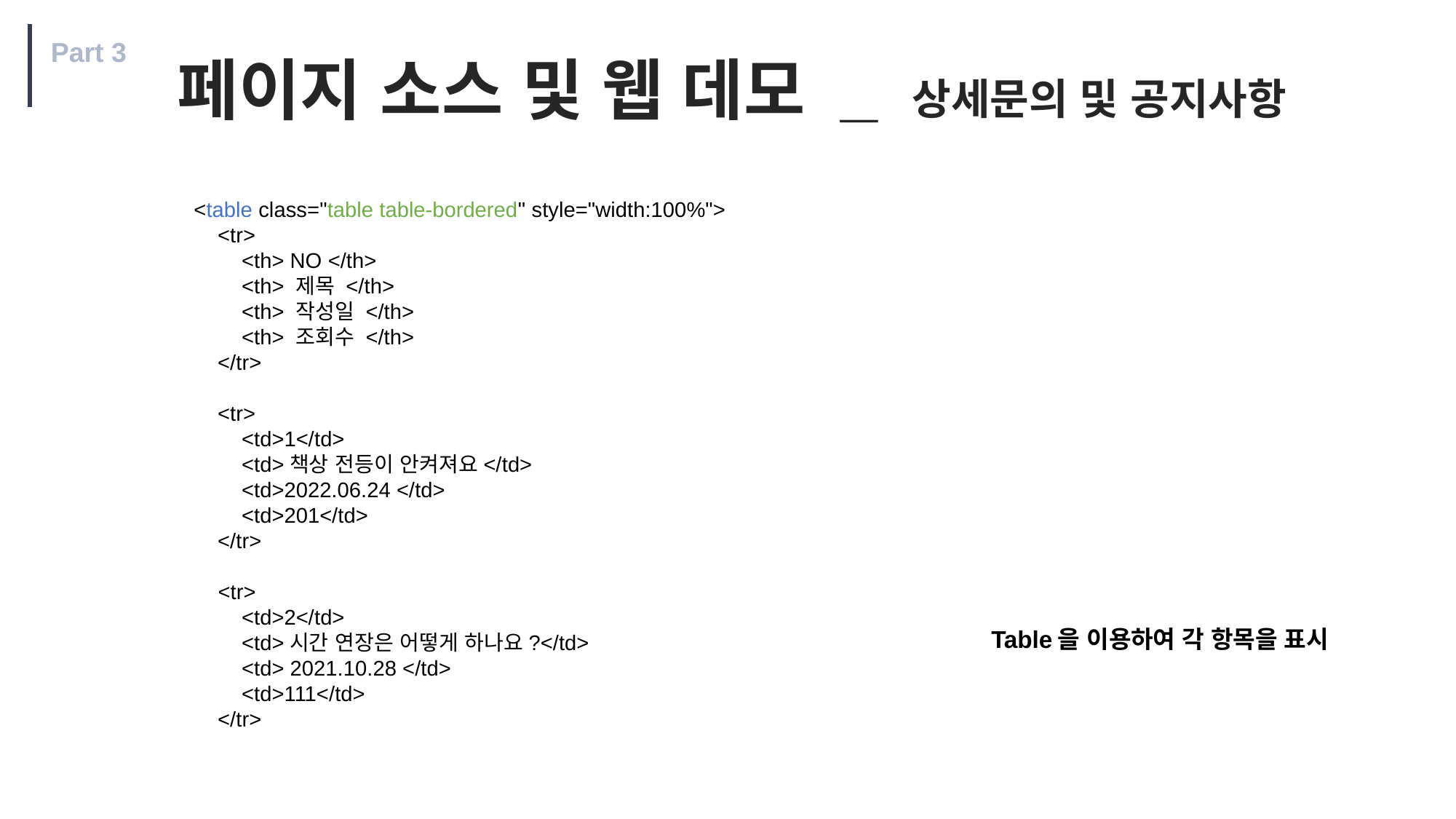

Part 3
페이지 소스 및 웹 데모 _ 상세문의 및 공지사항
            <table class="table table-bordered" style="width:100%">
                <tr>
                    <th> NO </th>
                    <th> 제목 </th>
                    <th> 작성일 </th>
                    <th> 조회수 </th>
                </tr>
                <tr>
                    <td>1</td>
                    <td>책상 전등이 안켜져요</td>
                    <td>2022.06.24 </td>
                    <td>201</td>
                </tr>

                <tr>
                    <td>2</td>
                    <td>시간 연장은 어떻게 하나요?</td>
                    <td> 2021.10.28 </td>
                    <td>111</td>
                </tr>

| Table을 이용하여 각 항목을 표시 |
| --- |